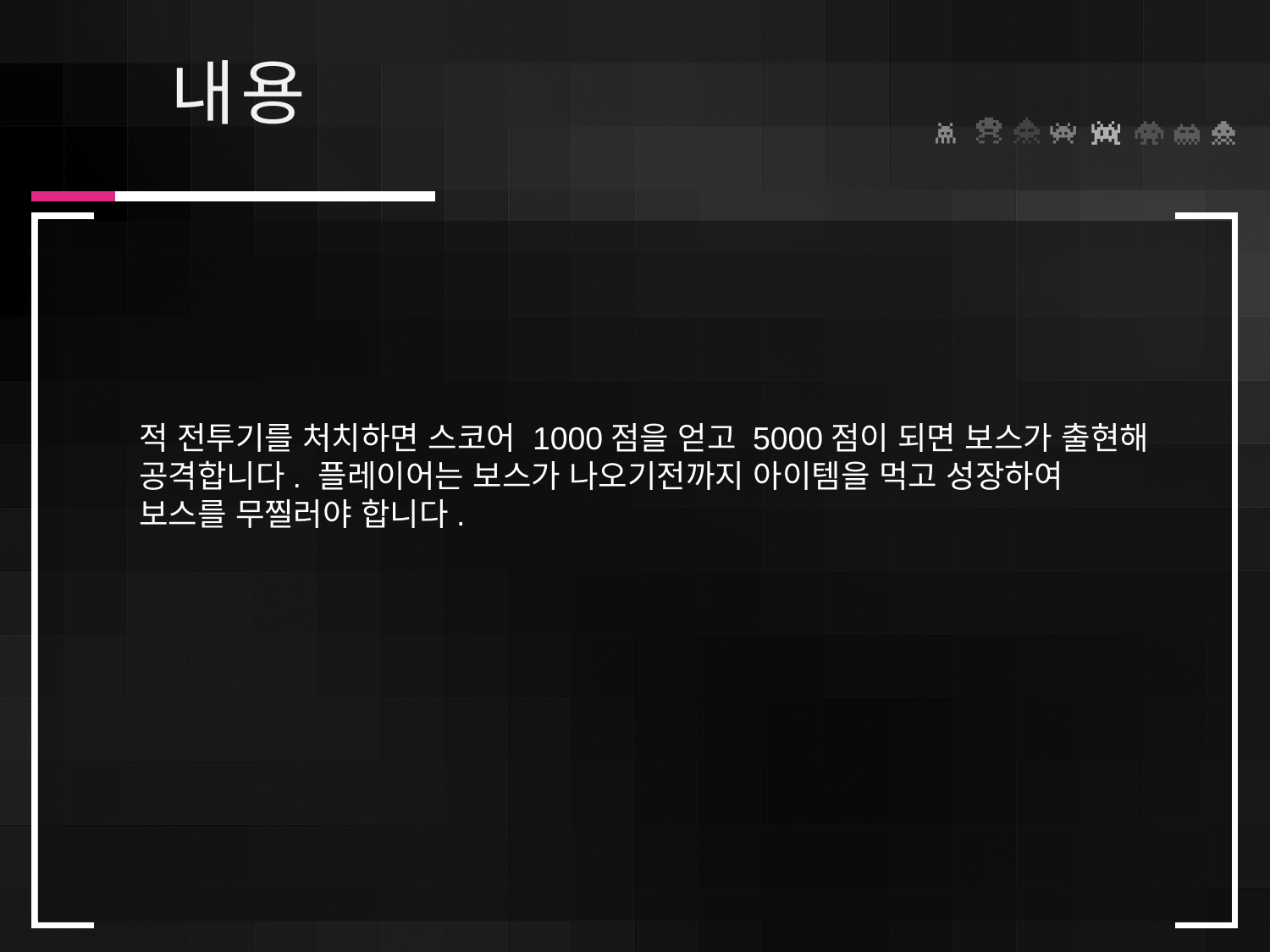

# 내용

적 전투기를 처치하면 스코어 1000점을 얻고 5000점이 되면 보스가 출현해
공격합니다. 플레이어는 보스가 나오기전까지 아이템을 먹고 성장하여
보스를 무찔러야 합니다.